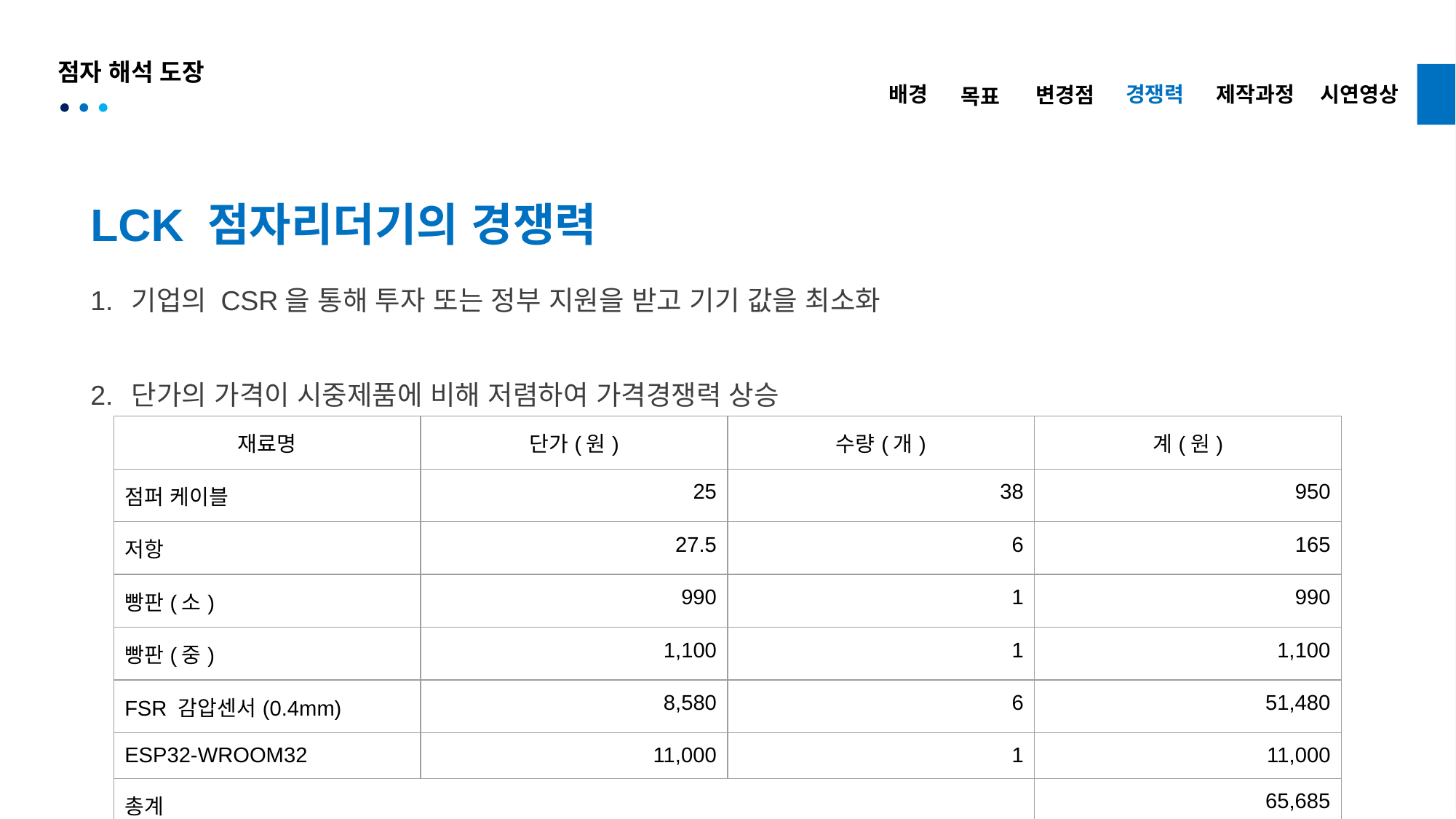

경쟁력
제작과정
시연영상
배경
변경점
목표

LCK 점자리더기의 경쟁력
기업의 CSR을 통해 투자 또는 정부 지원을 받고 기기 값을 최소화
단가의 가격이 시중제품에 비해 저렴하여 가격경쟁력 상승
| 재료명 | 단가(원) | 수량(개) | 계(원) |
| --- | --- | --- | --- |
| 점퍼 케이블 | 25 | 38 | 950 |
| 저항 | 27.5 | 6 | 165 |
| 빵판(소) | 990 | 1 | 990 |
| 빵판(중) | 1,100 | 1 | 1,100 |
| FSR 감압센서(0.4mm) | 8,580 | 6 | 51,480 |
| ESP32-WROOM32 | 11,000 | 1 | 11,000 |
| 총계 |  |  | 65,685 |